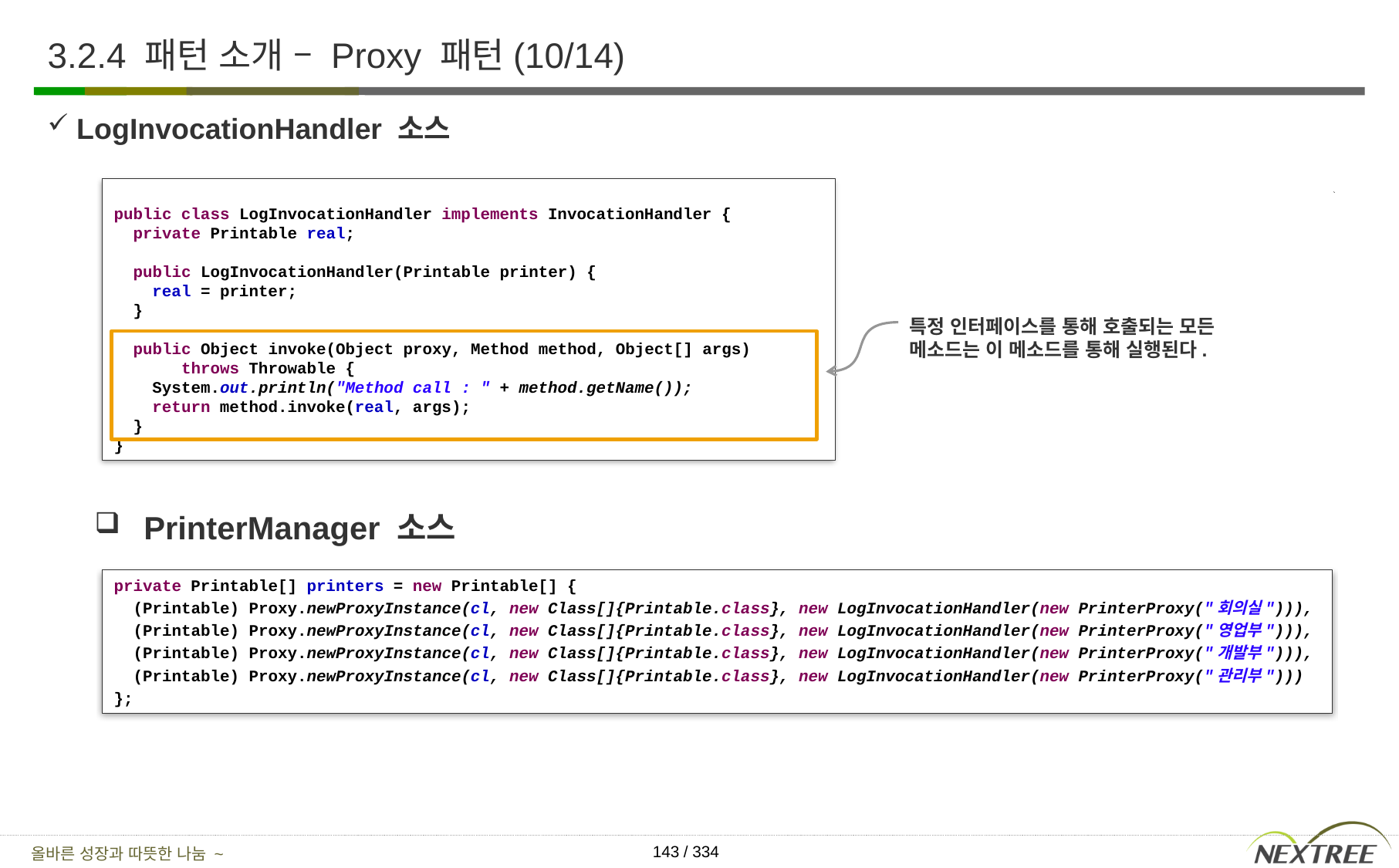

# 3.2.4 패턴 소개 – Proxy 패턴(10/14)
LogInvocationHandler 소스

public class LogInvocationHandler implements InvocationHandler {
  private Printable real;

  public LogInvocationHandler(Printable printer) {
    real = printer;
  }

  public Object invoke(Object proxy, Method method, Object[] args)
       throws Throwable {
    System.out.println("Method call : " + method.getName());
    return method.invoke(real, args);
  }
}
특정 인터페이스를 통해 호출되는 모든 메소드는 이 메소드를 통해 실행된다.

PrinterManager 소스
private Printable[] printers = new Printable[] {
  (Printable) Proxy.newProxyInstance(cl, new Class[]{Printable.class}, new LogInvocationHandler(new PrinterProxy("회의실"))),
  (Printable) Proxy.newProxyInstance(cl, new Class[]{Printable.class}, new LogInvocationHandler(new PrinterProxy("영업부"))),
  (Printable) Proxy.newProxyInstance(cl, new Class[]{Printable.class}, new LogInvocationHandler(new PrinterProxy("개발부"))),
  (Printable) Proxy.newProxyInstance(cl, new Class[]{Printable.class}, new LogInvocationHandler(new PrinterProxy("관리부")))
};